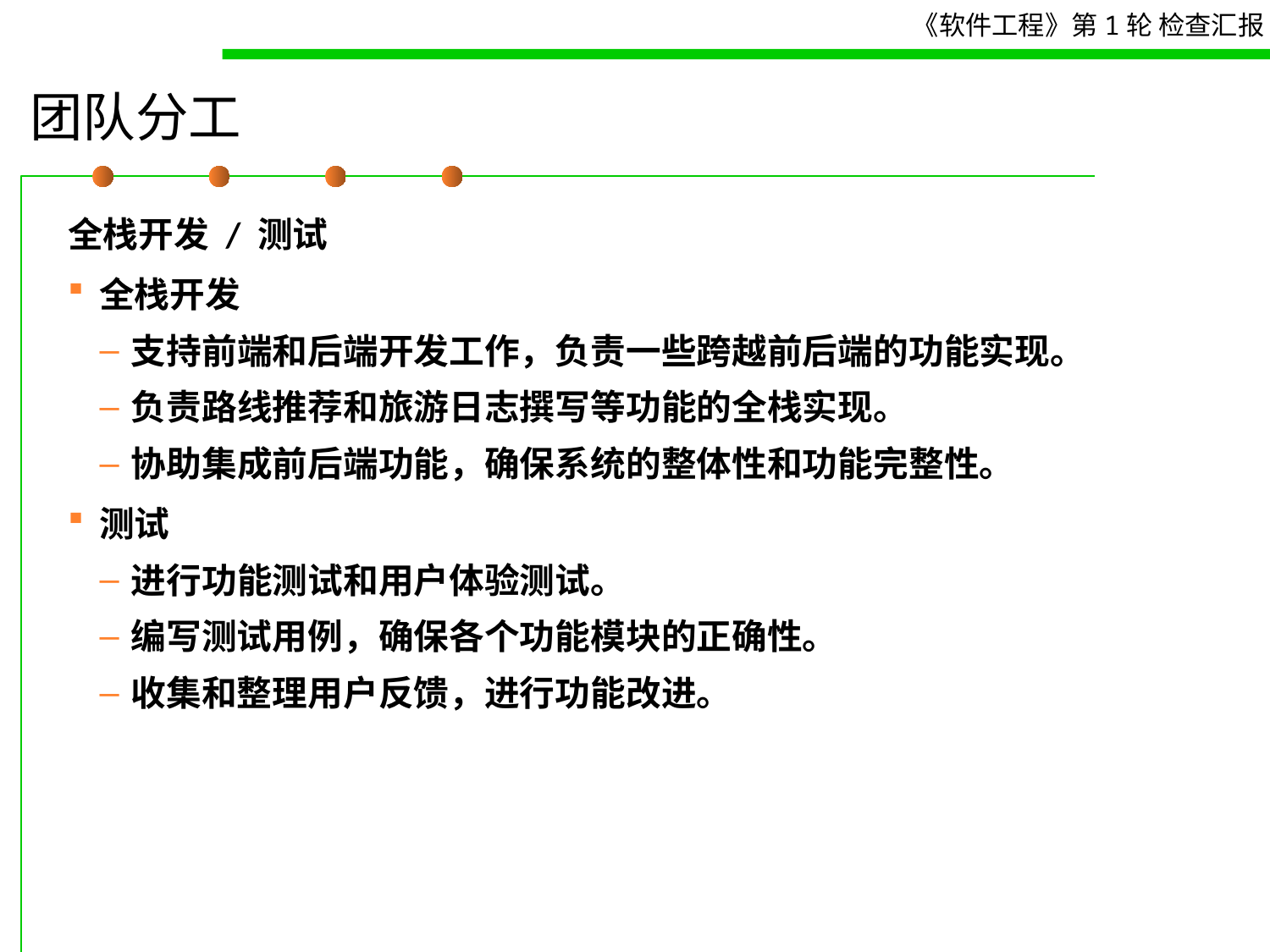

# 团队分工
全栈开发 / 测试
全栈开发
支持前端和后端开发工作，负责一些跨越前后端的功能实现。
负责路线推荐和旅游日志撰写等功能的全栈实现。
协助集成前后端功能，确保系统的整体性和功能完整性。
测试
进行功能测试和用户体验测试。
编写测试用例，确保各个功能模块的正确性。
收集和整理用户反馈，进行功能改进。